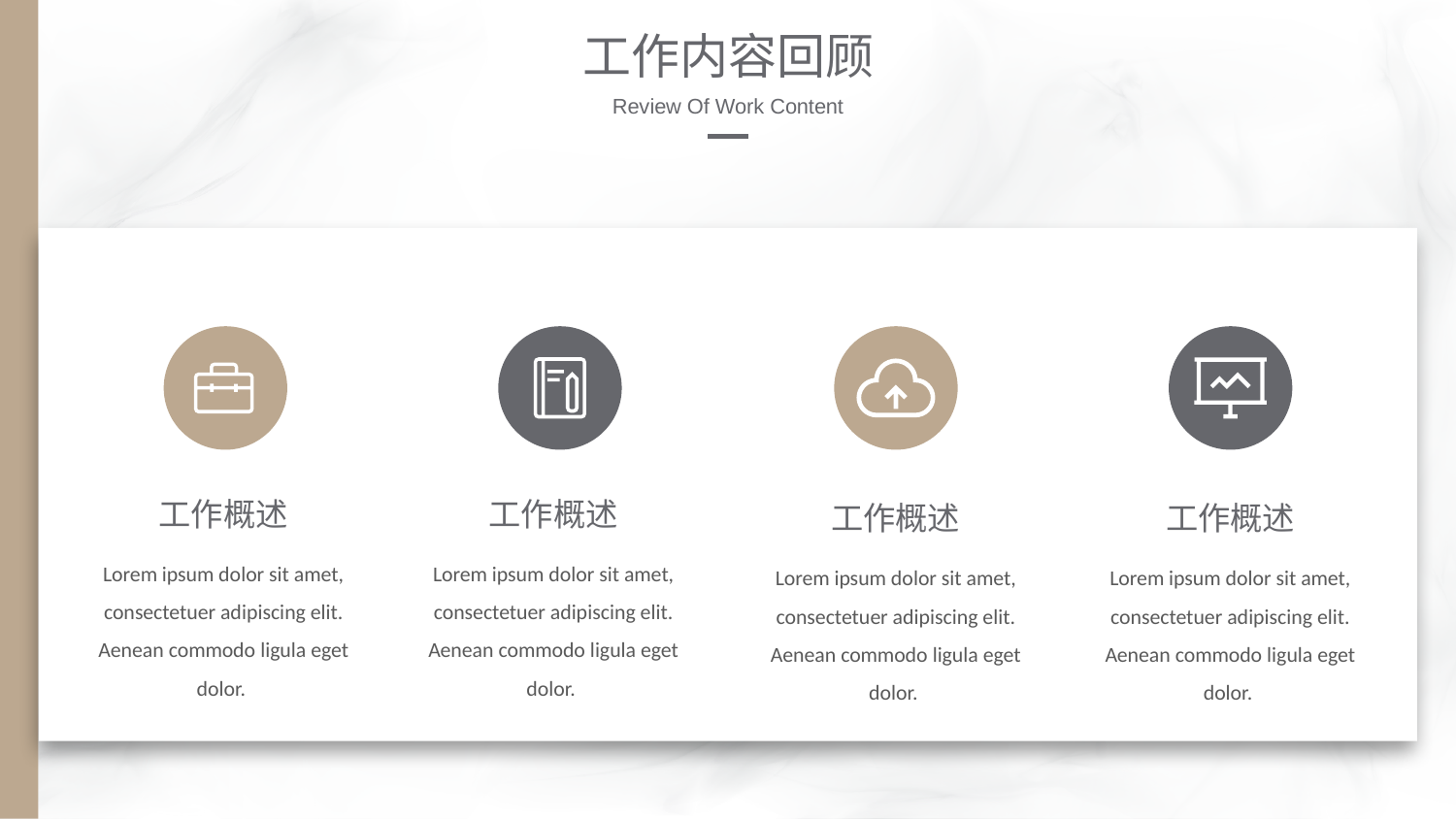

工作内容回顾
Review Of Work Content

工作概述
工作概述
工作概述
工作概述
Lorem ipsum dolor sit amet, consectetuer adipiscing elit. Aenean commodo ligula eget dolor.
Lorem ipsum dolor sit amet, consectetuer adipiscing elit. Aenean commodo ligula eget dolor.
Lorem ipsum dolor sit amet, consectetuer adipiscing elit. Aenean commodo ligula eget dolor.
Lorem ipsum dolor sit amet, consectetuer adipiscing elit. Aenean commodo ligula eget dolor.